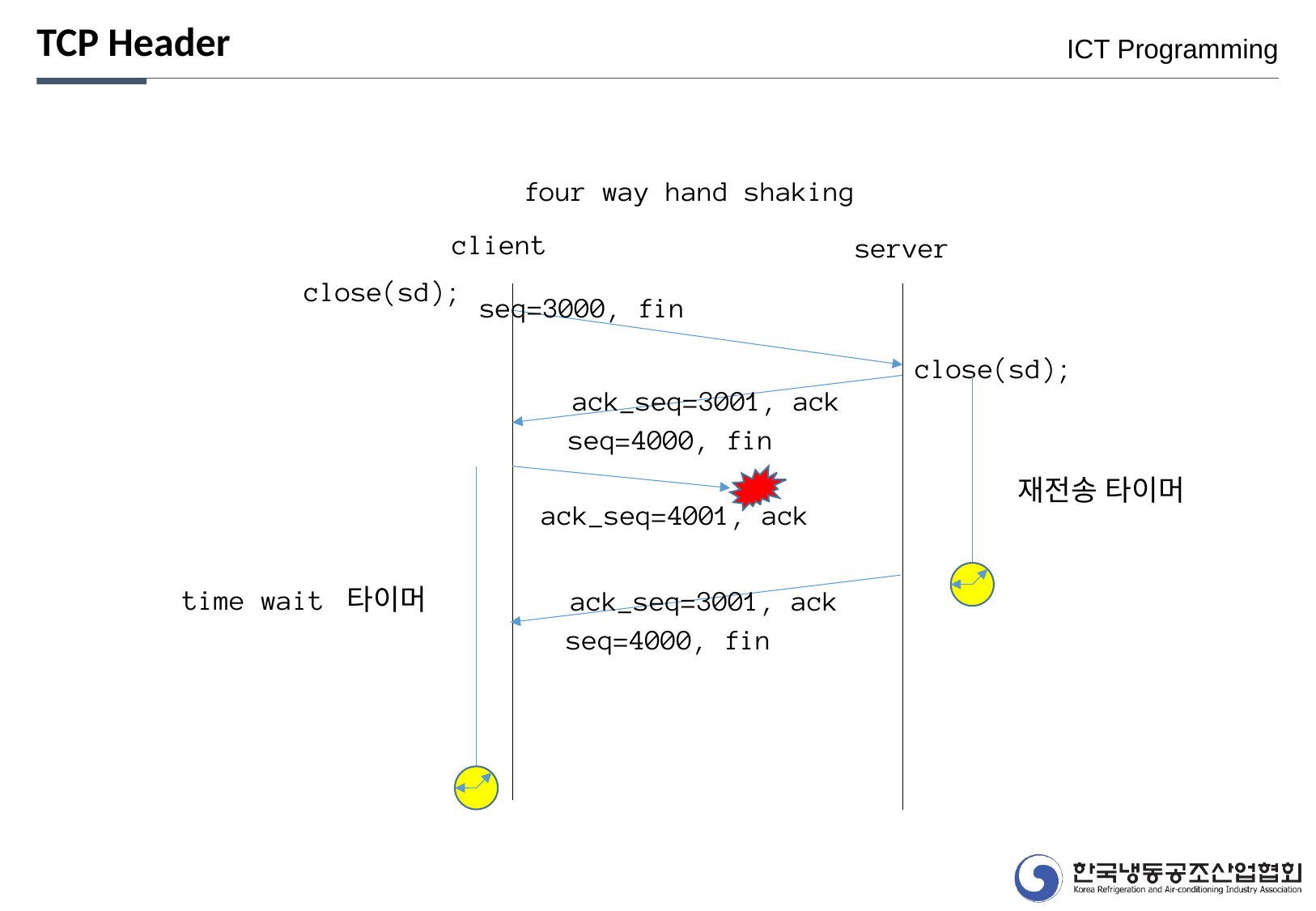

TCP Header

ICT Programming

four way hand shaking
client
server
close(sd);
seq=3000, fin
close(sd);
ack_seq=3001, ack
seq=4000, fin

재전송 타이머
ack_seq=4001, ack

time wait 타이머
ack_seq=3001, ack
seq=4000, fin